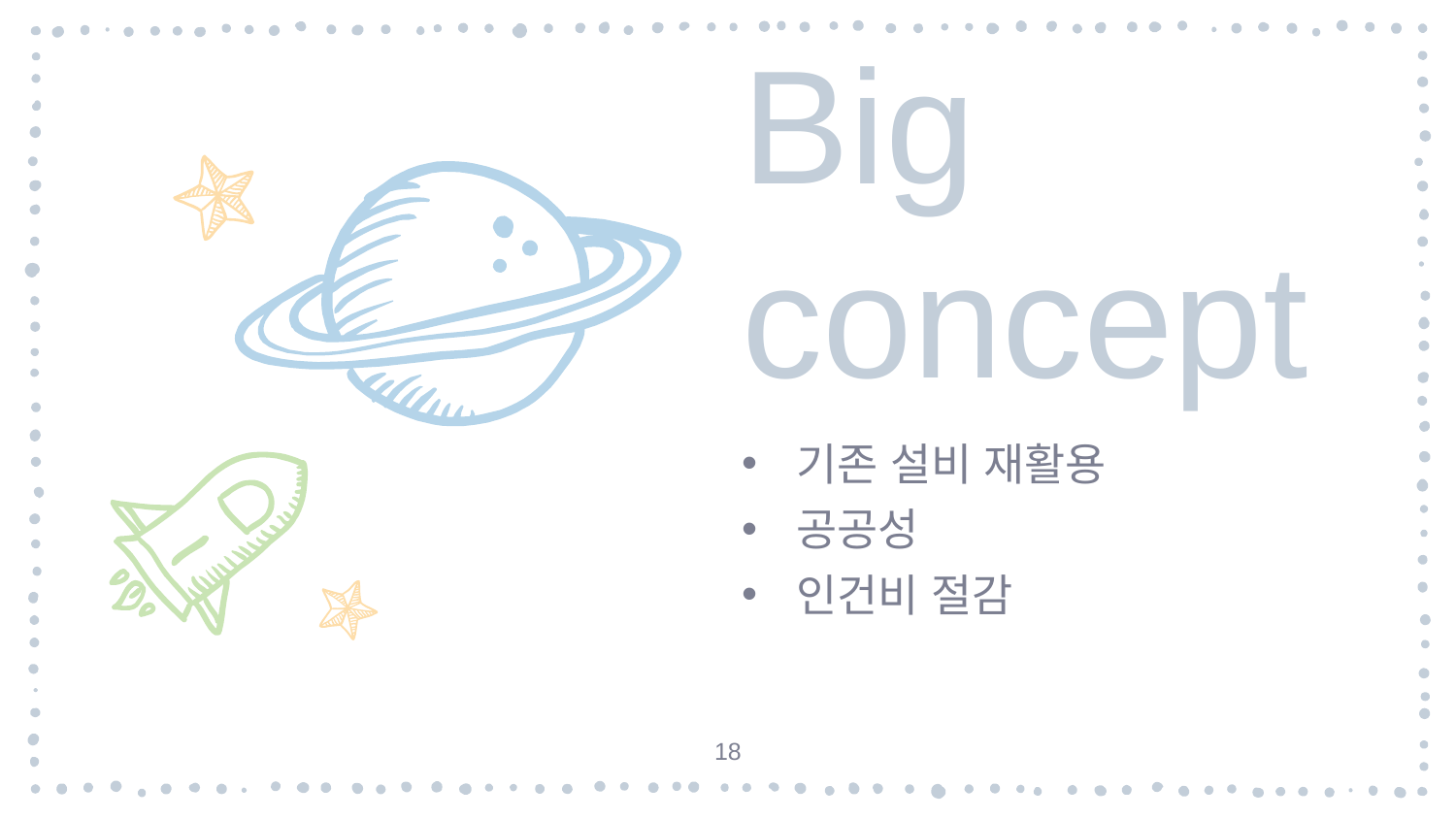

Big concept
기존 설비 재활용
공공성
인건비 절감

18